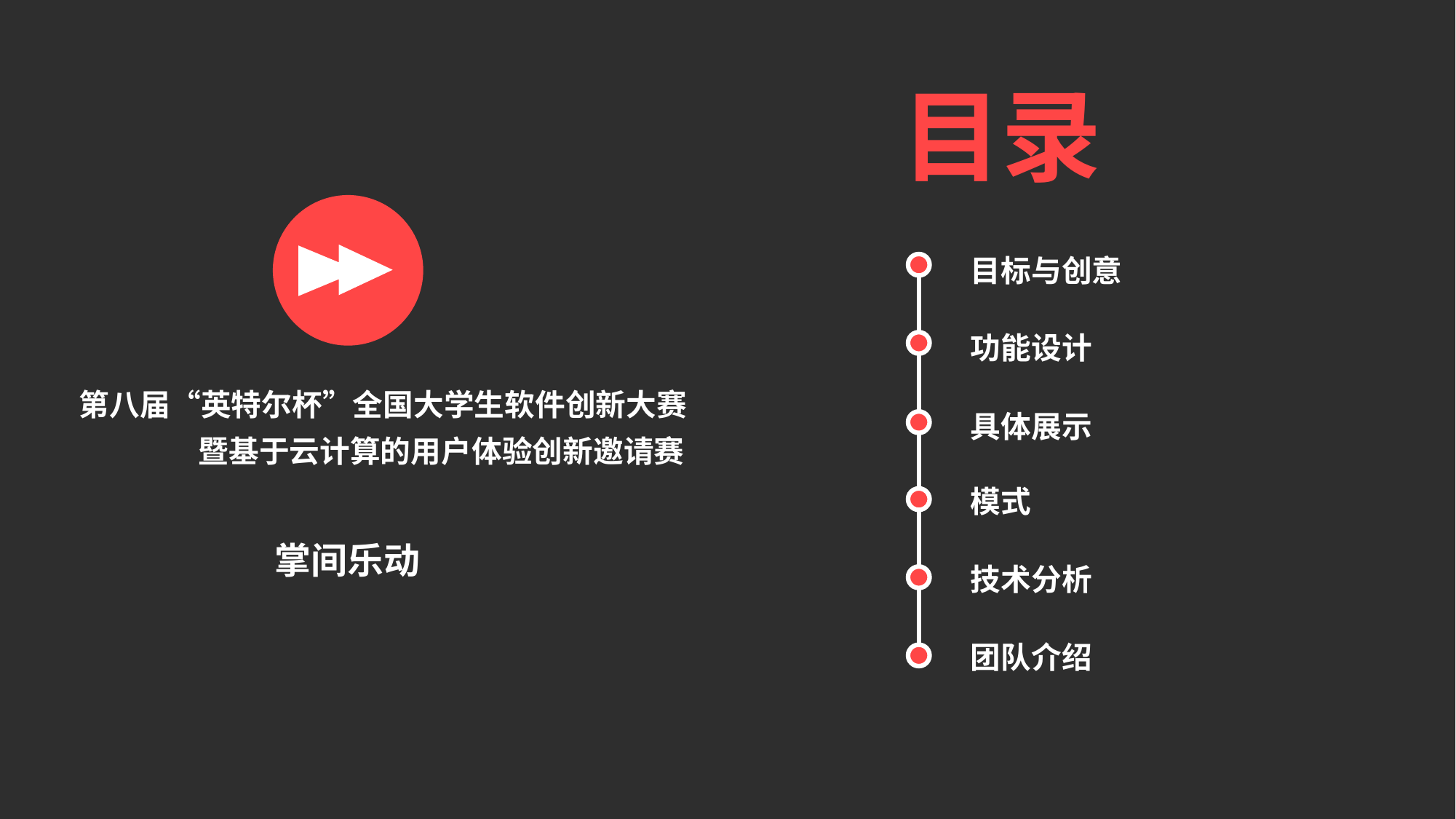

目录

目标与创意

功能设计
第八届“英特尔杯”全国大学生软件创新大赛
具体展示
暨基于云计算的用户体验创新邀请赛
模式
掌间乐动
技术分析
团队介绍